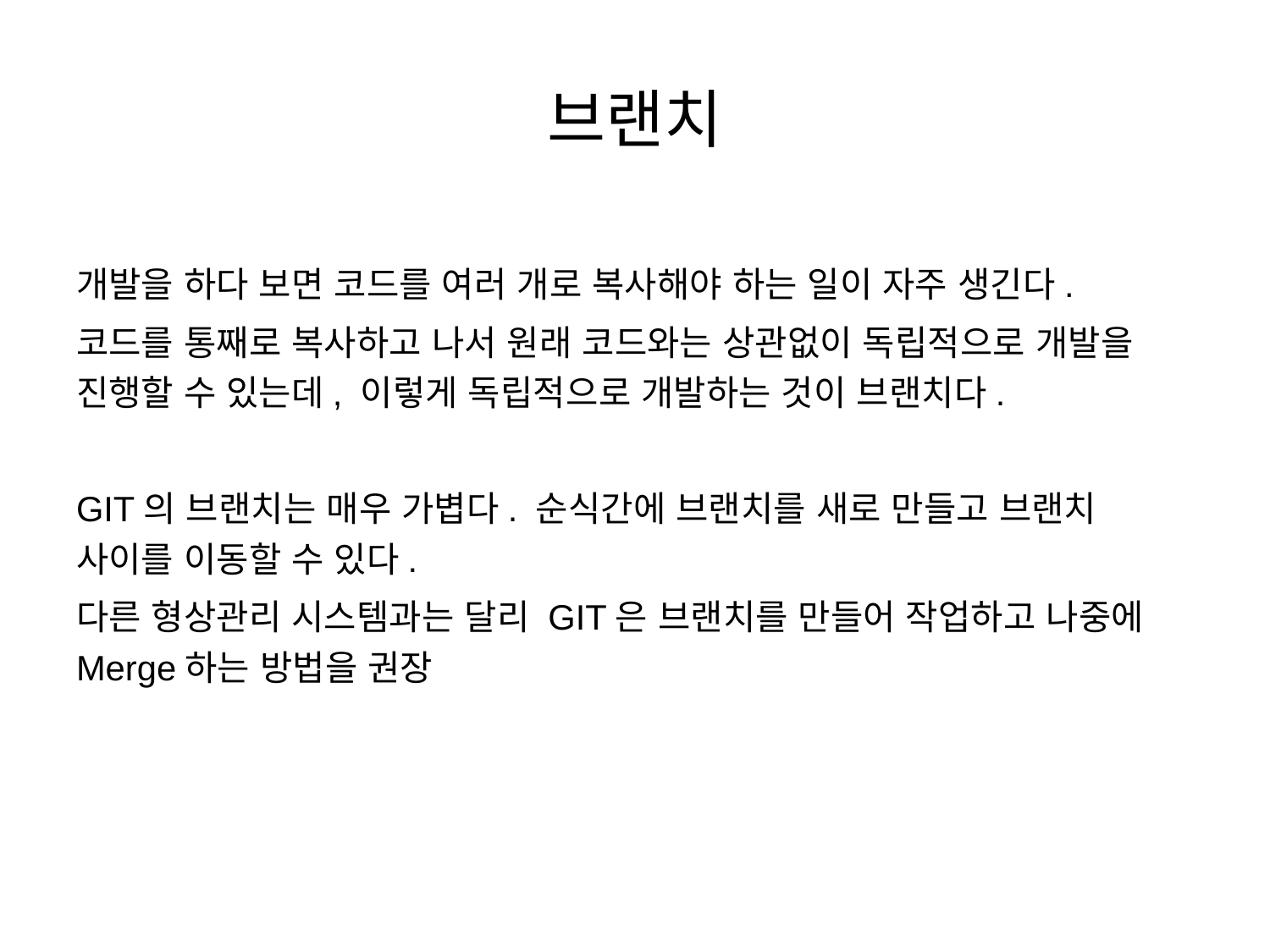

# 브랜치
개발을 하다 보면 코드를 여러 개로 복사해야 하는 일이 자주 생긴다.
코드를 통째로 복사하고 나서 원래 코드와는 상관없이 독립적으로 개발을 진행할 수 있는데, 이렇게 독립적으로 개발하는 것이 브랜치다.

GIT의 브랜치는 매우 가볍다. 순식간에 브랜치를 새로 만들고 브랜치 사이를 이동할 수 있다.
다른 형상관리 시스템과는 달리 GIT은 브랜치를 만들어 작업하고 나중에 Merge하는 방법을 권장